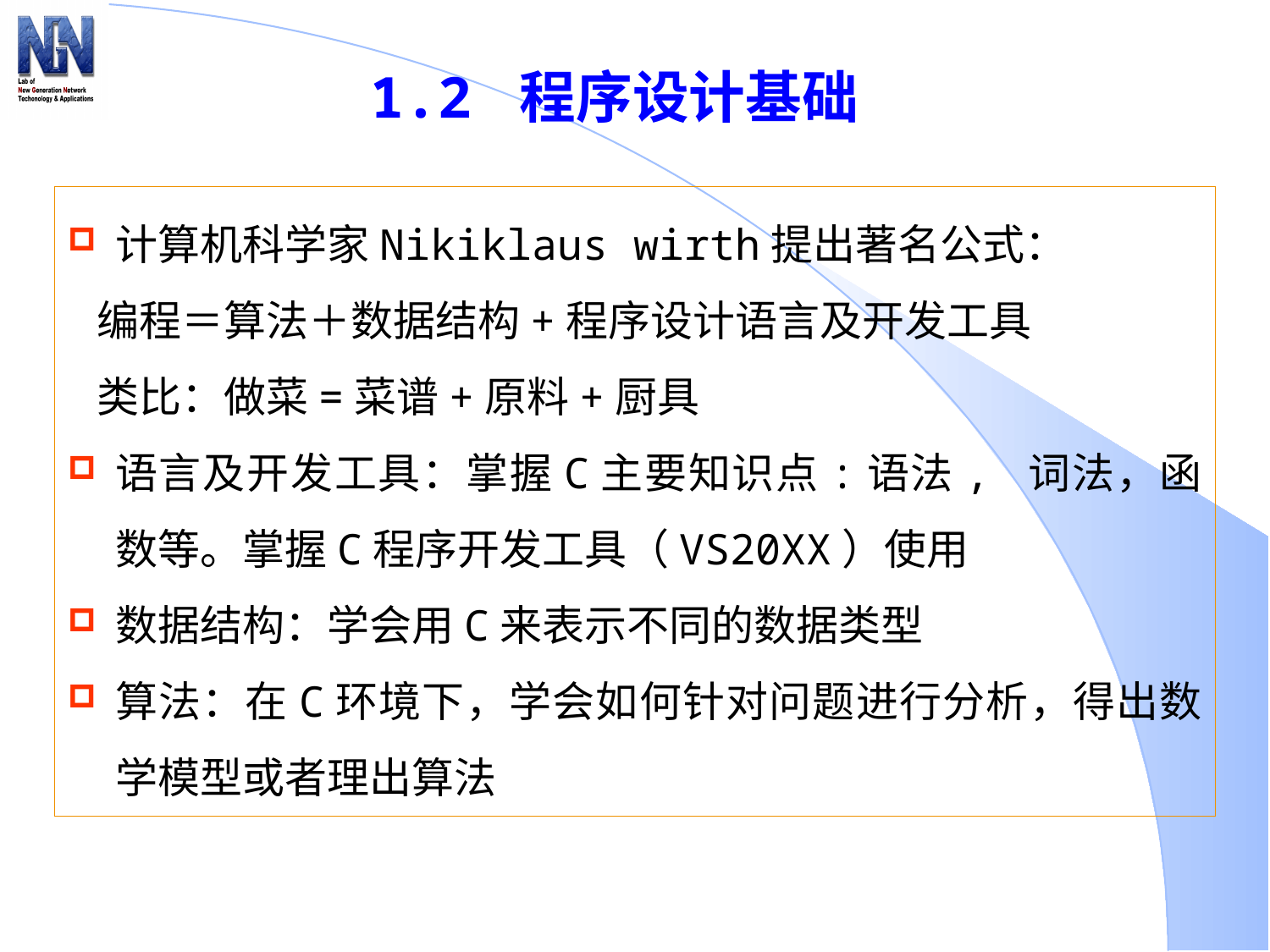

# 1.2 程序设计基础
计算机科学家Nikiklaus wirth提出著名公式：
  编程＝算法＋数据结构+程序设计语言及开发工具
  类比：做菜=菜谱+原料+厨具
语言及开发工具：掌握C主要知识点:语法, 词法，函数等。掌握C程序开发工具（VS20XX）使用
数据结构：学会用C来表示不同的数据类型
算法：在C环境下，学会如何针对问题进行分析，得出数学模型或者理出算法